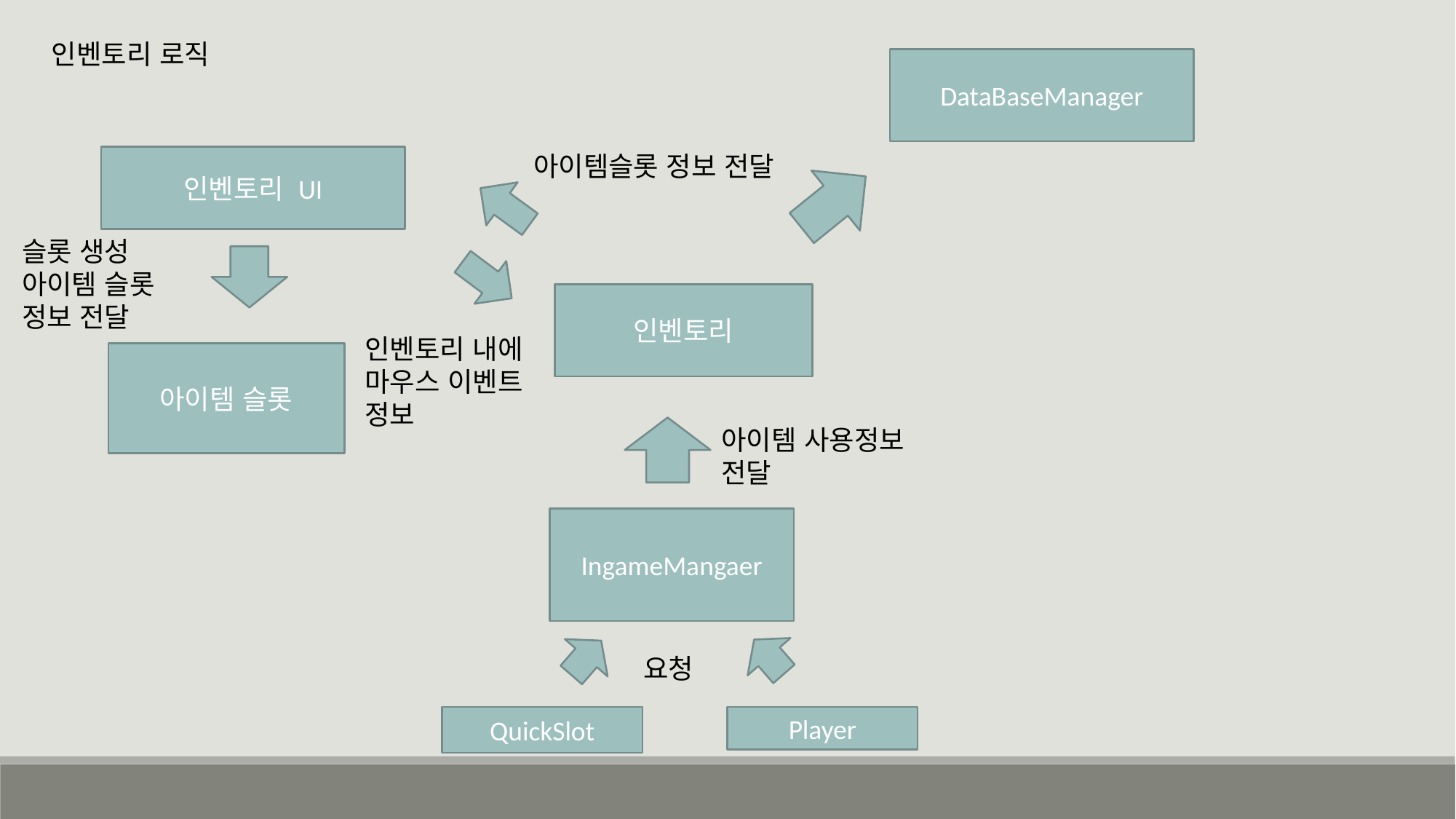

인벤토리 로직
DataBaseManager
아이템슬롯 정보 전달
인벤토리 UI

슬롯 생성
아이템 슬롯  정보 전달

인벤토리
인벤토리 내에 마우스 이벤트 정보
아이템 슬롯

아이템 사용정보 전달
IngameMangaer

요청
QuickSlot
Player